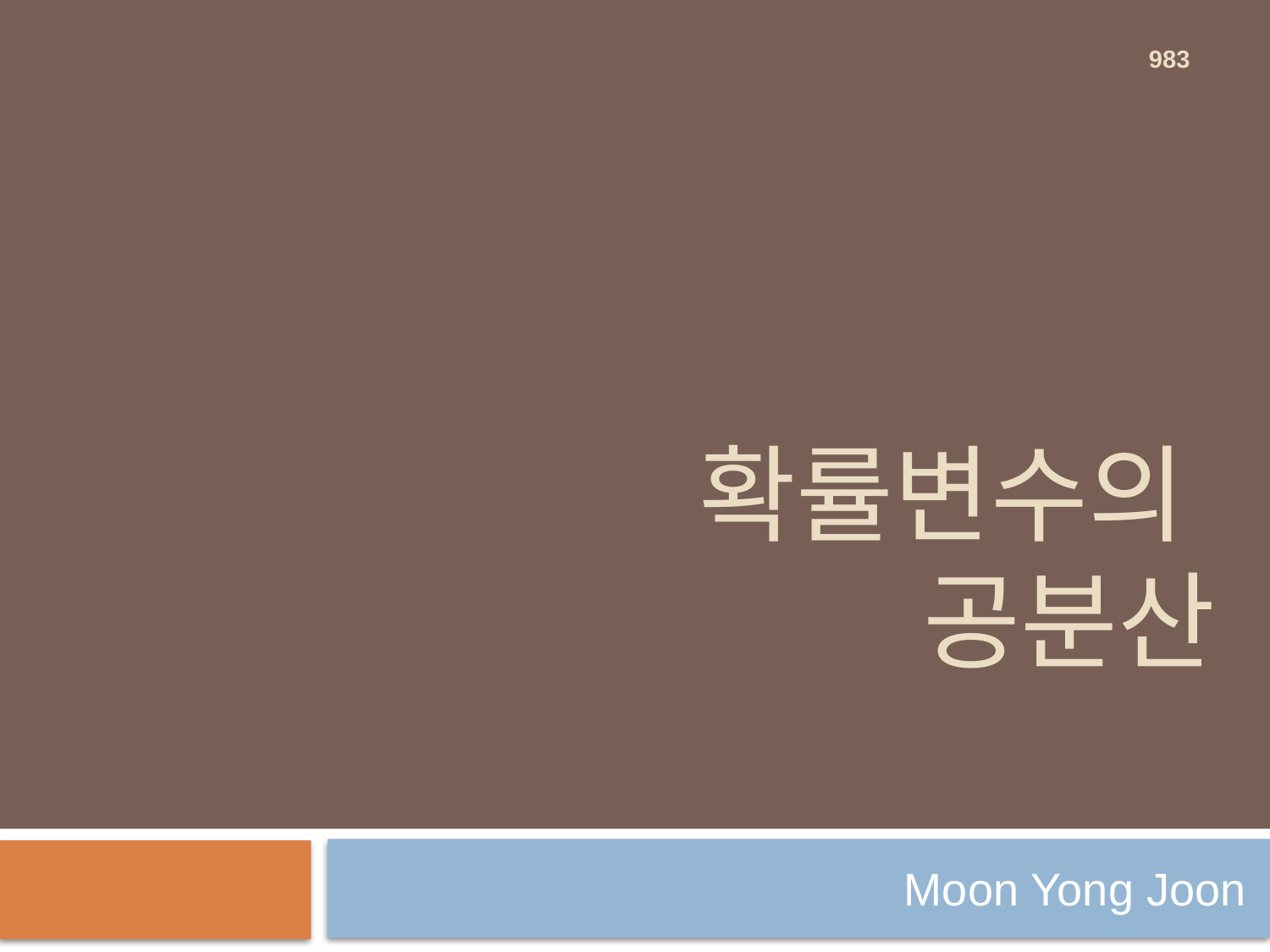

983
# 확률변수의 공분산
Moon Yong Joon